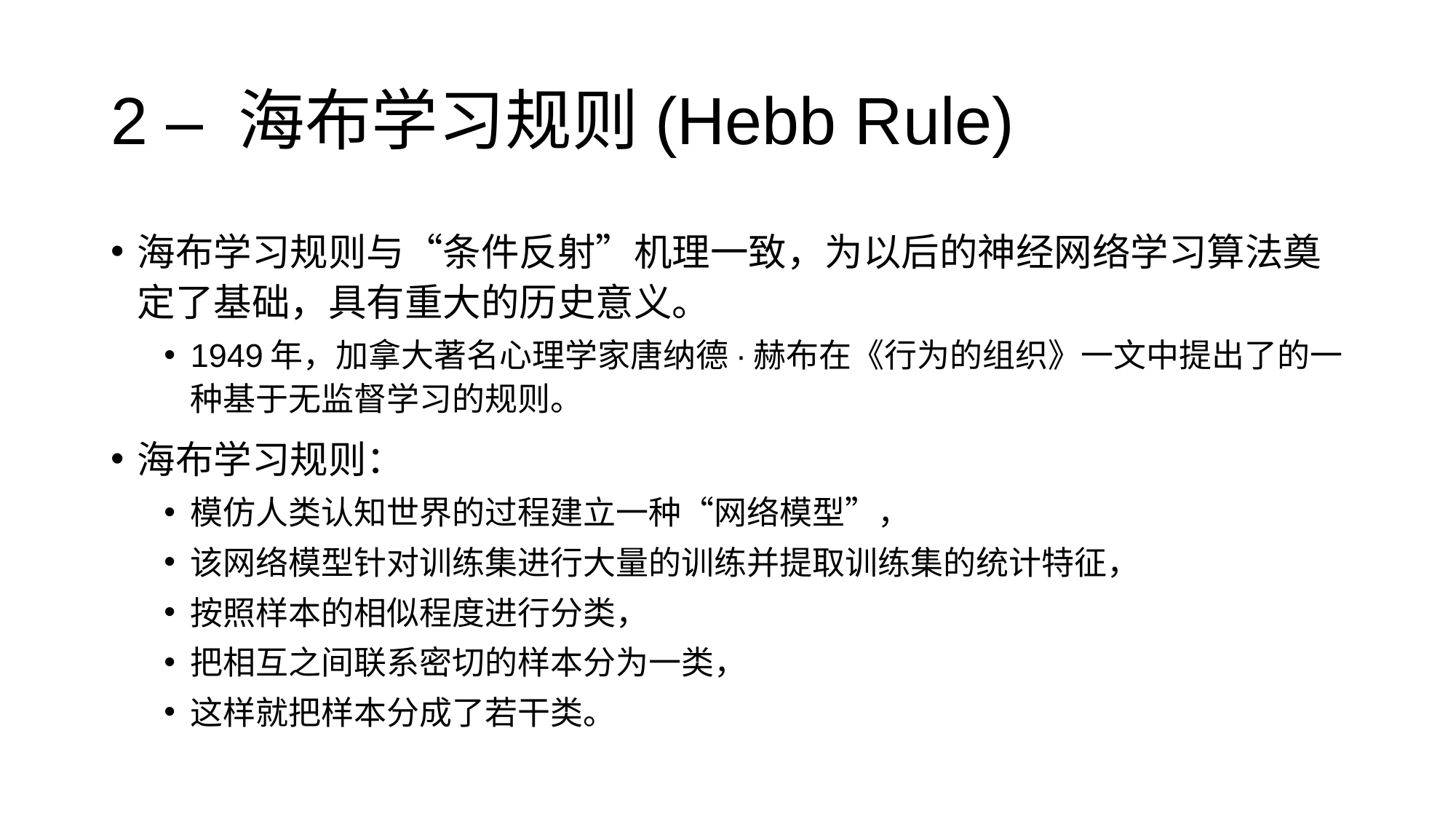

# 2 – 海布学习规则(Hebb Rule)
海布学习规则与“条件反射”机理一致，为以后的神经网络学习算法奠定了基础，具有重大的历史意义。
1949年，加拿大著名心理学家唐纳德·赫布在《行为的组织》一文中提出了的一种基于无监督学习的规则。
海布学习规则：
模仿人类认知世界的过程建立一种“网络模型”，
该网络模型针对训练集进行大量的训练并提取训练集的统计特征，
按照样本的相似程度进行分类，
把相互之间联系密切的样本分为一类，
这样就把样本分成了若干类。